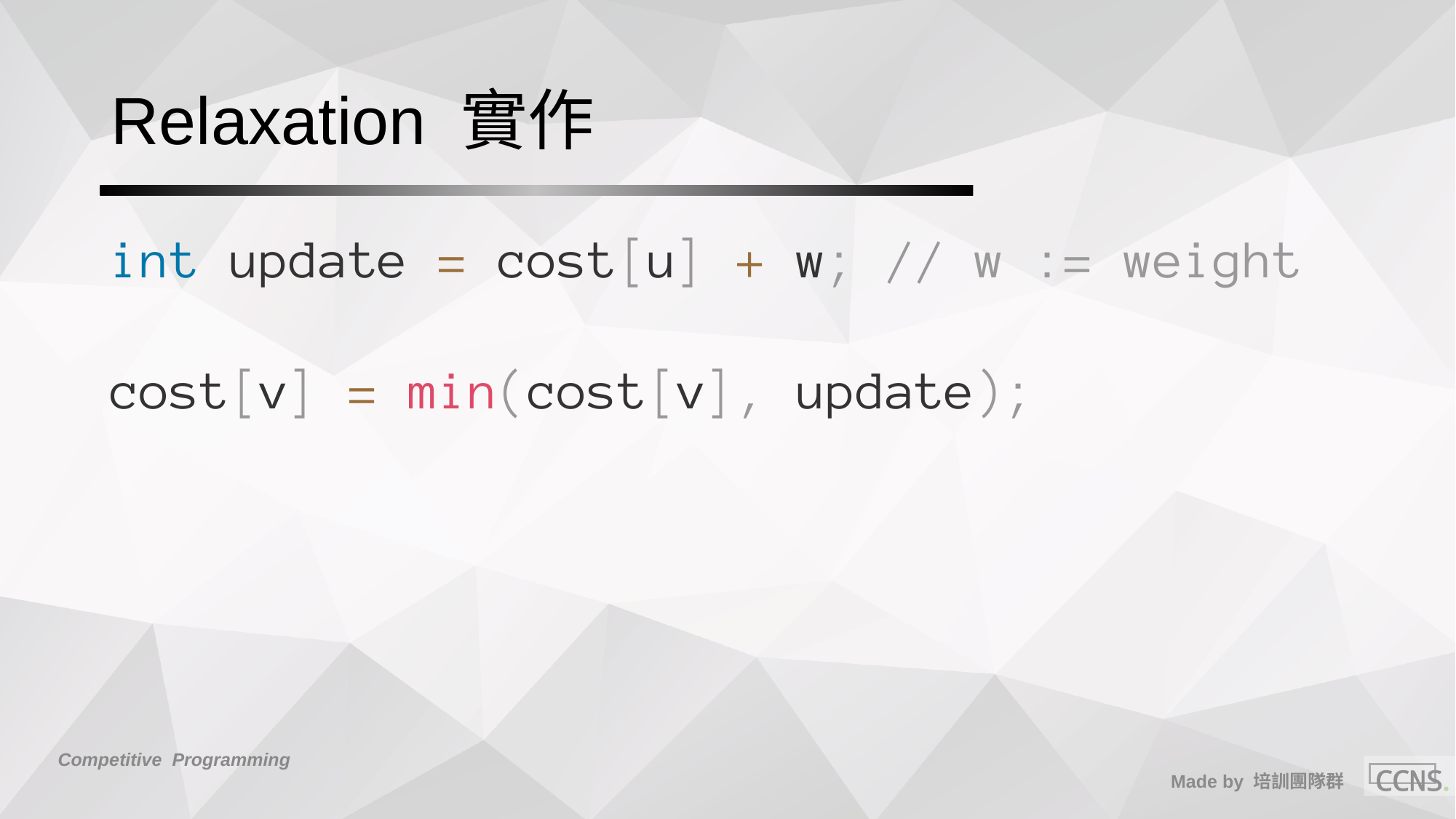

# Relaxation 實作
int update = cost[u] + w; // w := weight
cost[v] = min(cost[v], update);